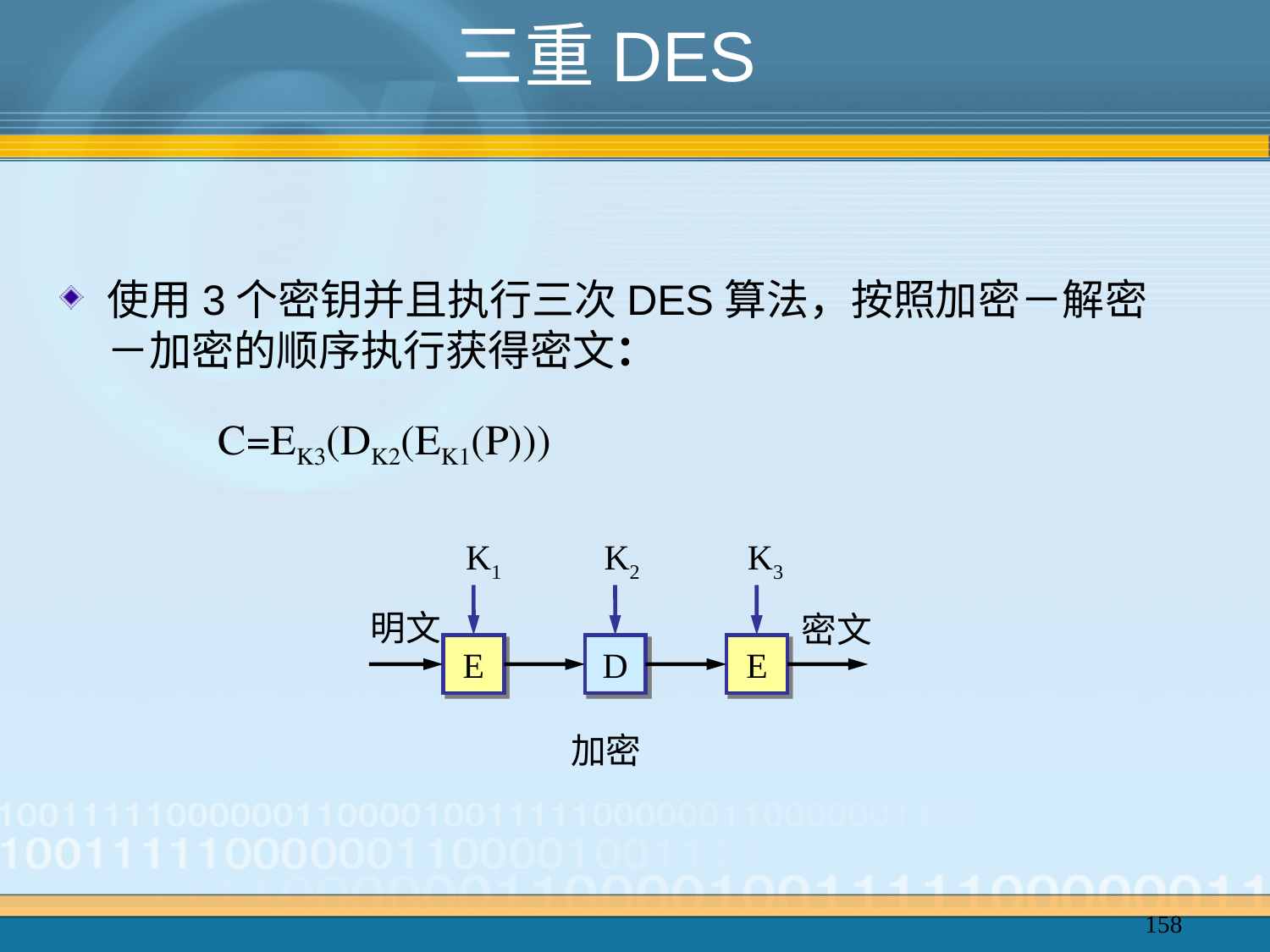

三重DES
使用3个密钥并且执行三次DES算法，按照加密－解密－加密的顺序执行获得密文：

         C=EK3(DK2(EK1(P)))
K1
K2
K3
明文
密文

E
D
E

加密
158